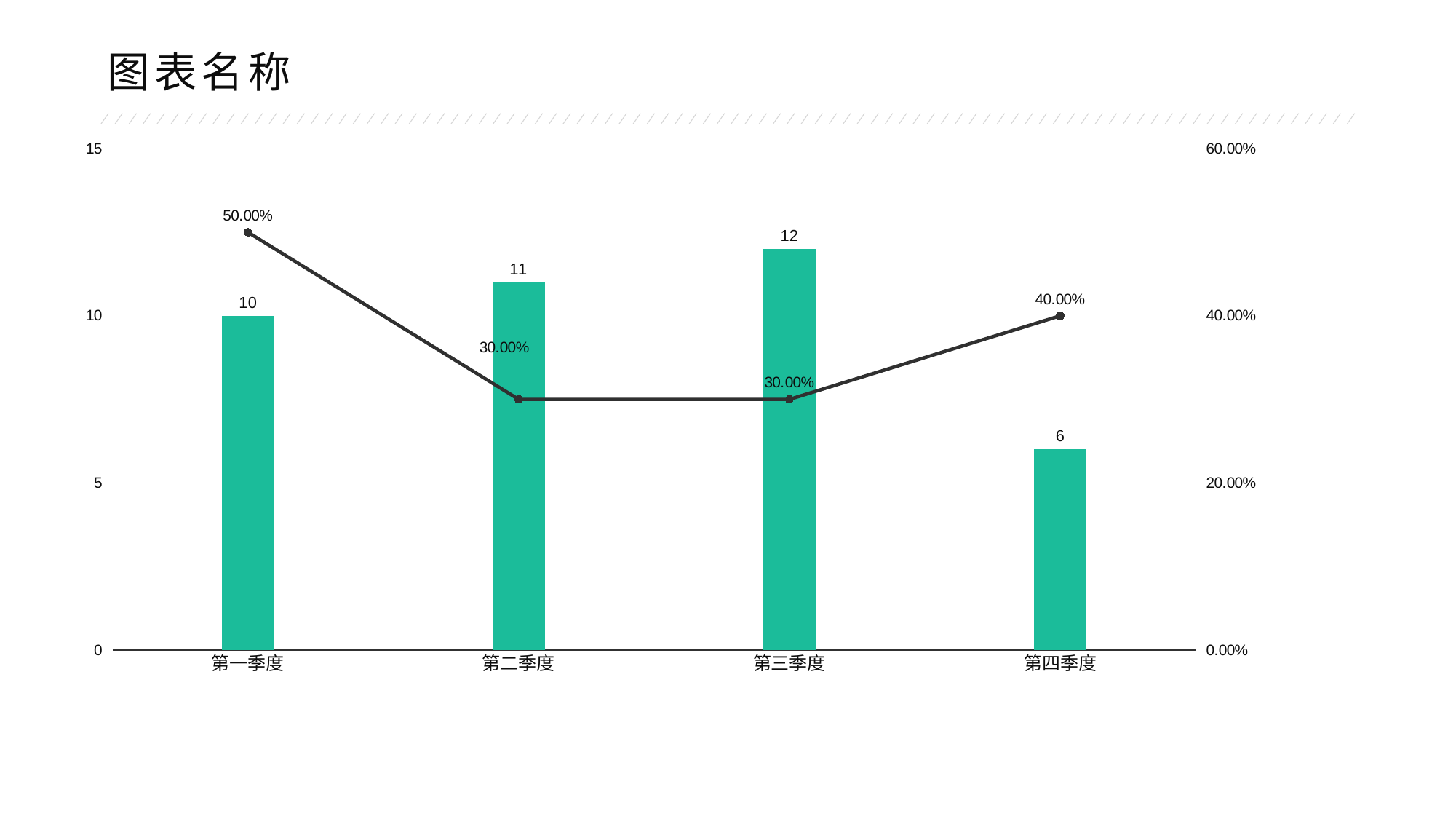

图表名称

### Chart

| Category | 销售额 | 同比增长 |
|---|---|---|
| 第一季度 | 10.0 | 0.5 |
| 第二季度 | 11.0 | 0.3 |
| 第三季度 | 12.0 | 0.3 |
| 第四季度 | 6.0 | 0.4 |